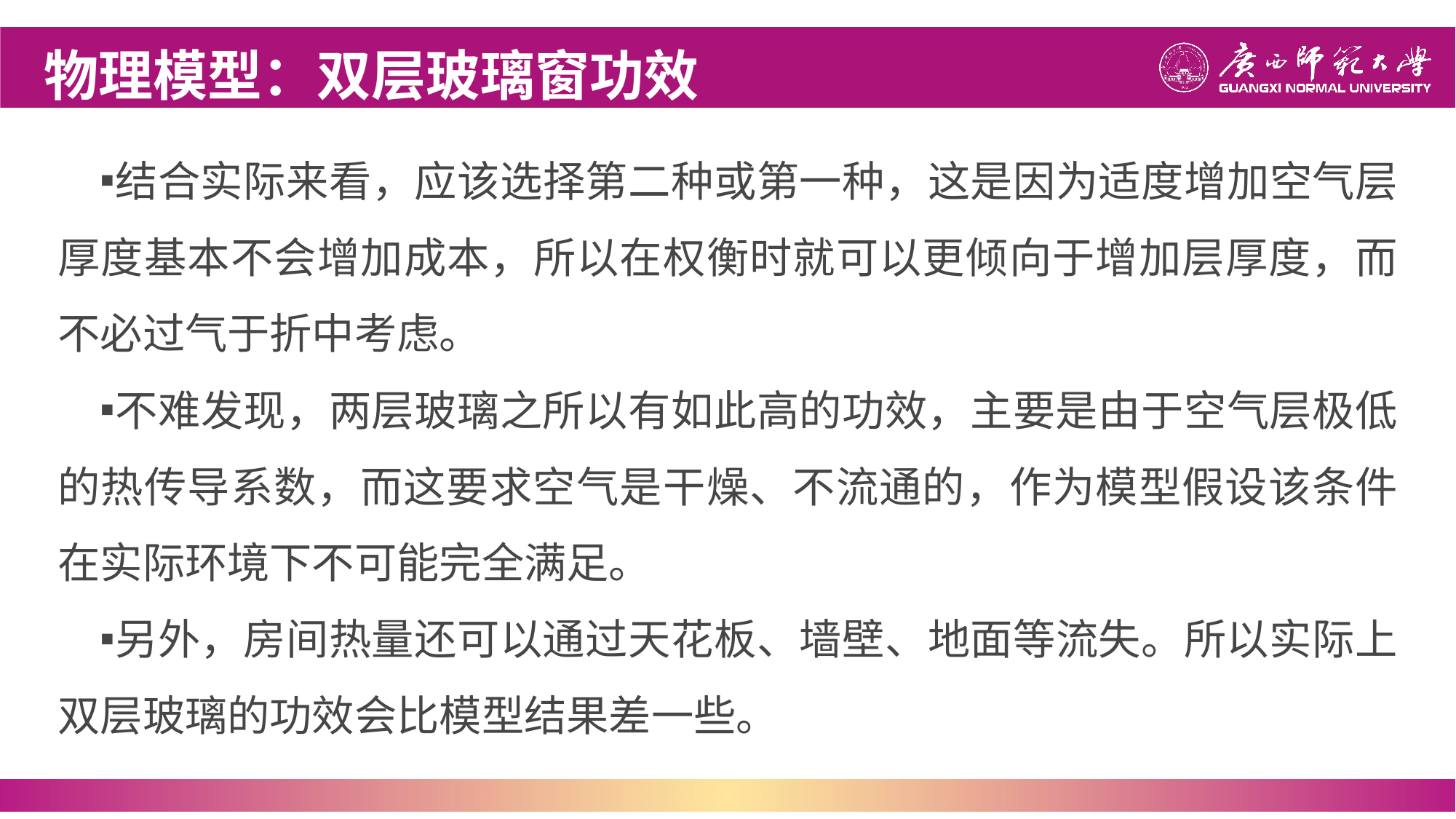

物理模型：双层玻璃窗功效
结合实际来看，应该选择第二种或第一种，这是因为适度增加空气层厚度基本不会增加成本，所以在权衡时就可以更倾向于增加层厚度，而不必过气于折中考虑。
不难发现，两层玻璃之所以有如此高的功效，主要是由于空气层极低的热传导系数，而这要求空气是干燥、不流通的，作为模型假设该条件在实际环境下不可能完全满足。
另外，房间热量还可以通过天花板、墙壁、地面等流失。所以实际上双层玻璃的功效会比模型结果差一些。